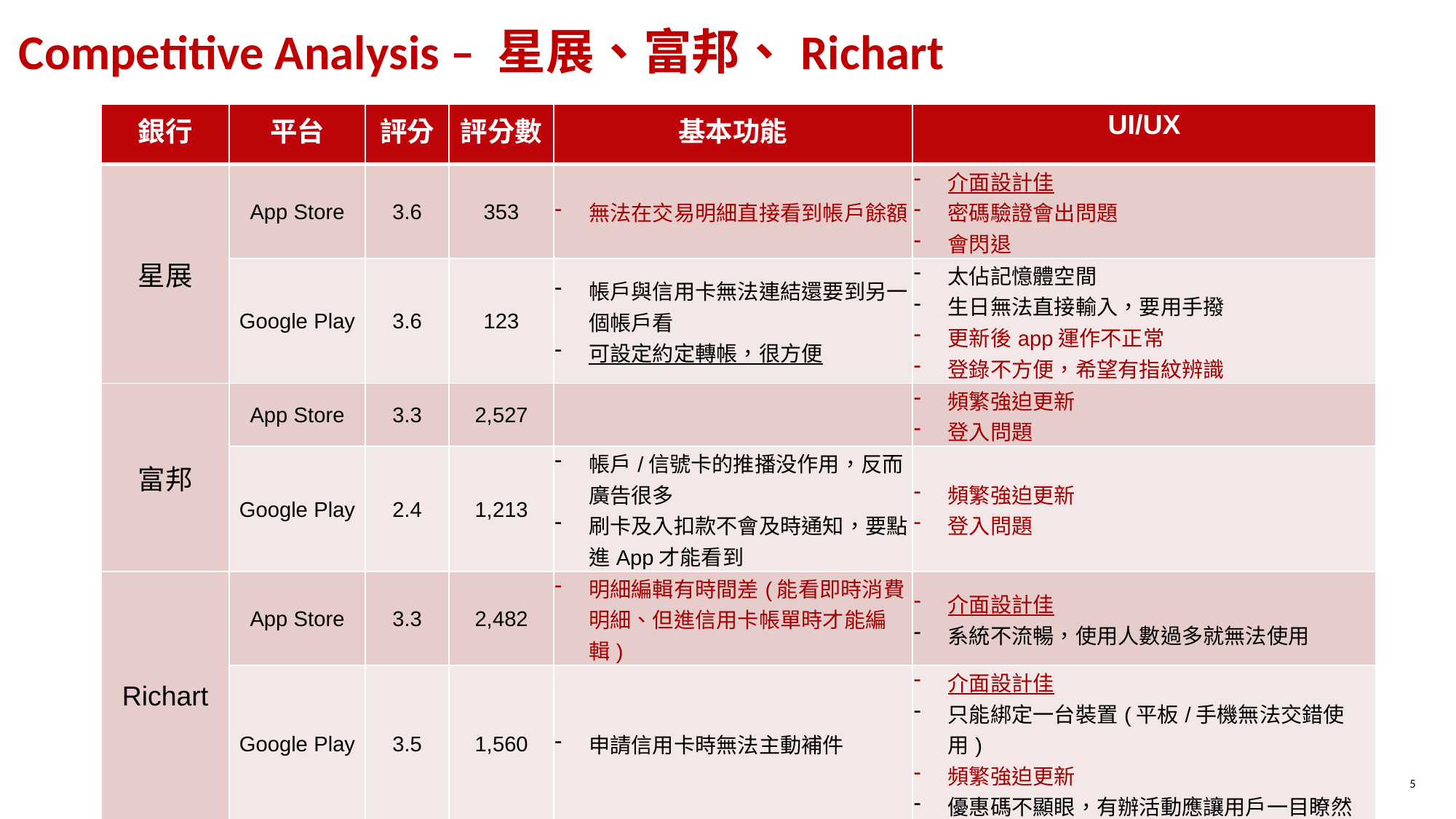

# Competitive Analysis – 星展、富邦、Richart
| 銀行 | 平台 | 評分 | 評分數 | 基本功能 | UI/UX |
| --- | --- | --- | --- | --- | --- |
| 星展 | App Store | 3.6 | 353 | 無法在交易明細直接看到帳戶餘額 | 介面設計佳 密碼驗證會出問題 會閃退 |
|  | Google Play | 3.6 | 123 | 帳戶與信用卡無法連結還要到另一個帳戶看 可設定約定轉帳，很方便 | 太佔記憶體空間 生日無法直接輸入，要用手撥 更新後app運作不正常 登錄不方便，希望有指紋辨識 |
| 富邦 | App Store | 3.3 | 2,527 |  | 頻繁強迫更新 登入問題 |
|  | Google Play | 2.4 | 1,213 | 帳戶/信號卡的推播没作用，反而廣告很多 刷卡及入扣款不會及時通知，要點進App才能看到 | 頻繁強迫更新 登入問題 |
| Richart | App Store | 3.3 | 2,482 | 明細編輯有時間差(能看即時消費明細、但進信用卡帳單時才能編輯) | 介面設計佳 系統不流暢，使用人數過多就無法使用 |
|  | Google Play | 3.5 | 1,560 | 申請信用卡時無法主動補件 | 介面設計佳 只能綁定一台裝置(平板/手機無法交錯使用) 頻繁強迫更新 優惠碼不顯眼，有辦活動應讓用戶一目瞭然 |
銀行排序依據App Store評分排行，並篩選評分數>100者。
5